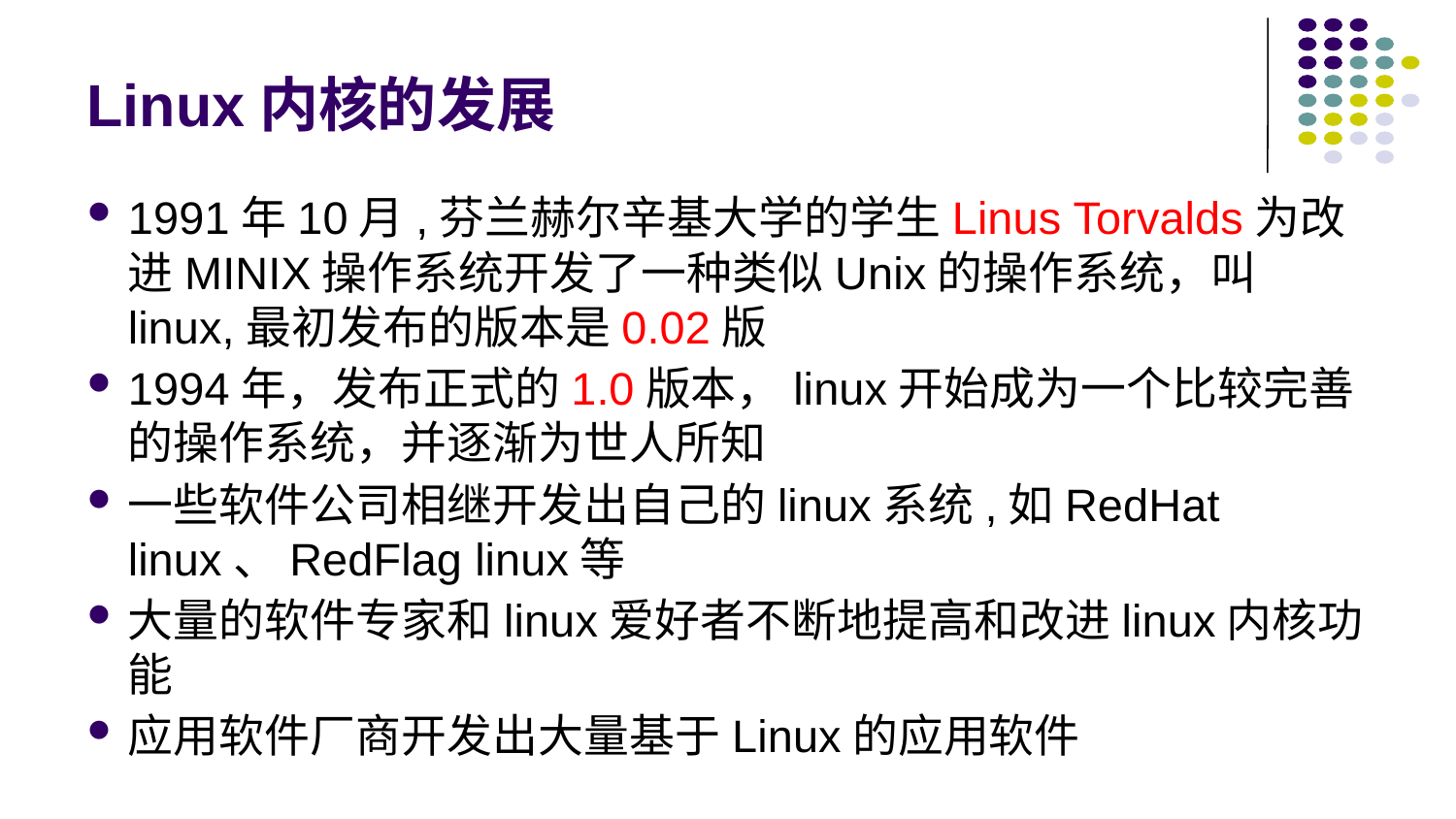

# Linux内核的发展
1991年10月,芬兰赫尔辛基大学的学生Linus Torvalds为改进MINIX操作系统开发了一种类似Unix的操作系统，叫linux,最初发布的版本是0.02版
1994年，发布正式的1.0版本，linux开始成为一个比较完善的操作系统，并逐渐为世人所知
一些软件公司相继开发出自己的linux系统,如RedHat linux、RedFlag linux等
大量的软件专家和linux爱好者不断地提高和改进linux内核功能
应用软件厂商开发出大量基于Linux的应用软件

50